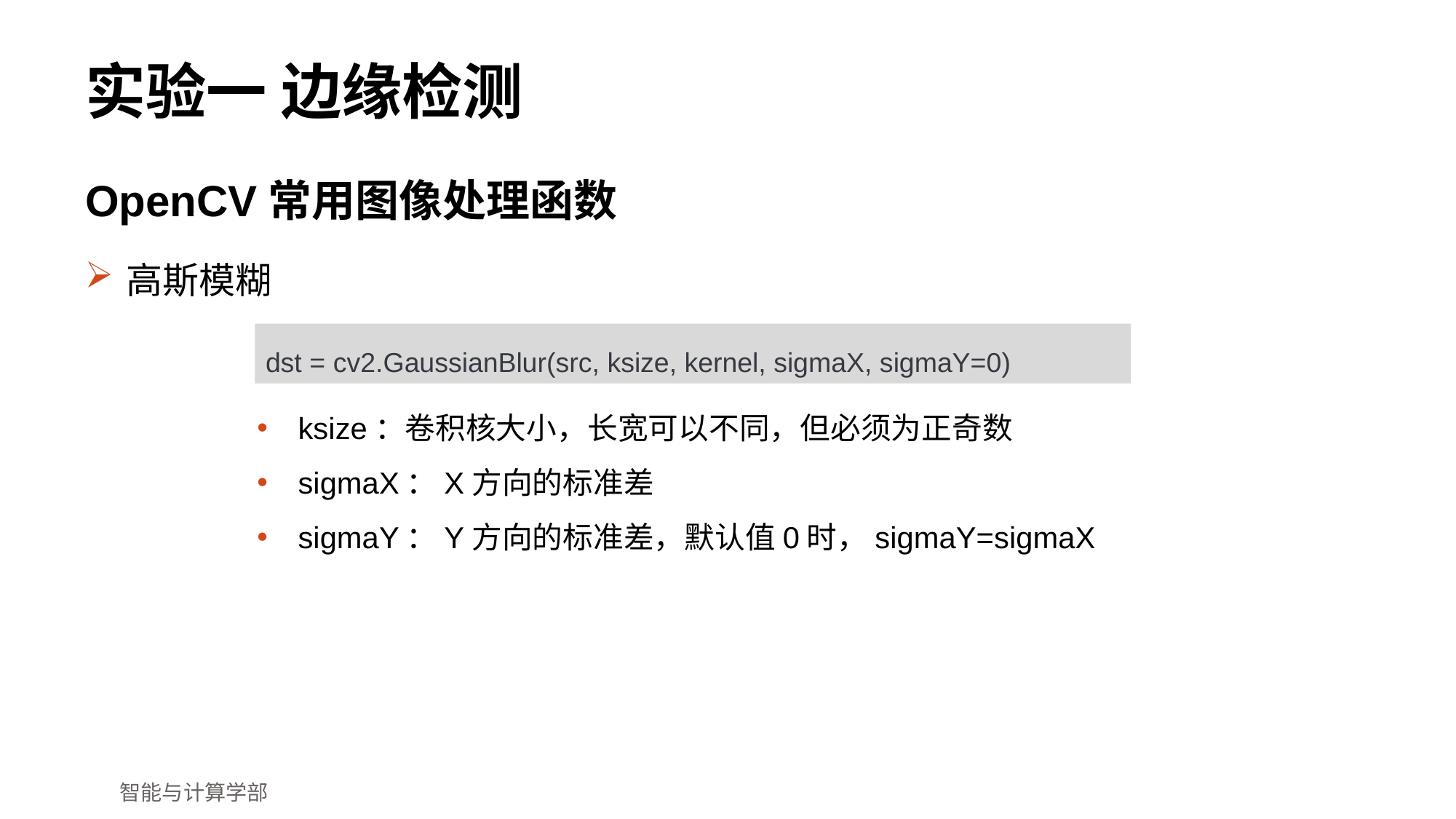

# 实验一 边缘检测
OpenCV常用图像处理函数
高斯模糊
dst = cv2.GaussianBlur(src, ksize, kernel, sigmaX, sigmaY=0)
ksize：卷积核大小，长宽可以不同，但必须为正奇数
sigmaX：X方向的标准差
sigmaY：Y方向的标准差，默认值0时，sigmaY=sigmaX

10
智能与计算学部